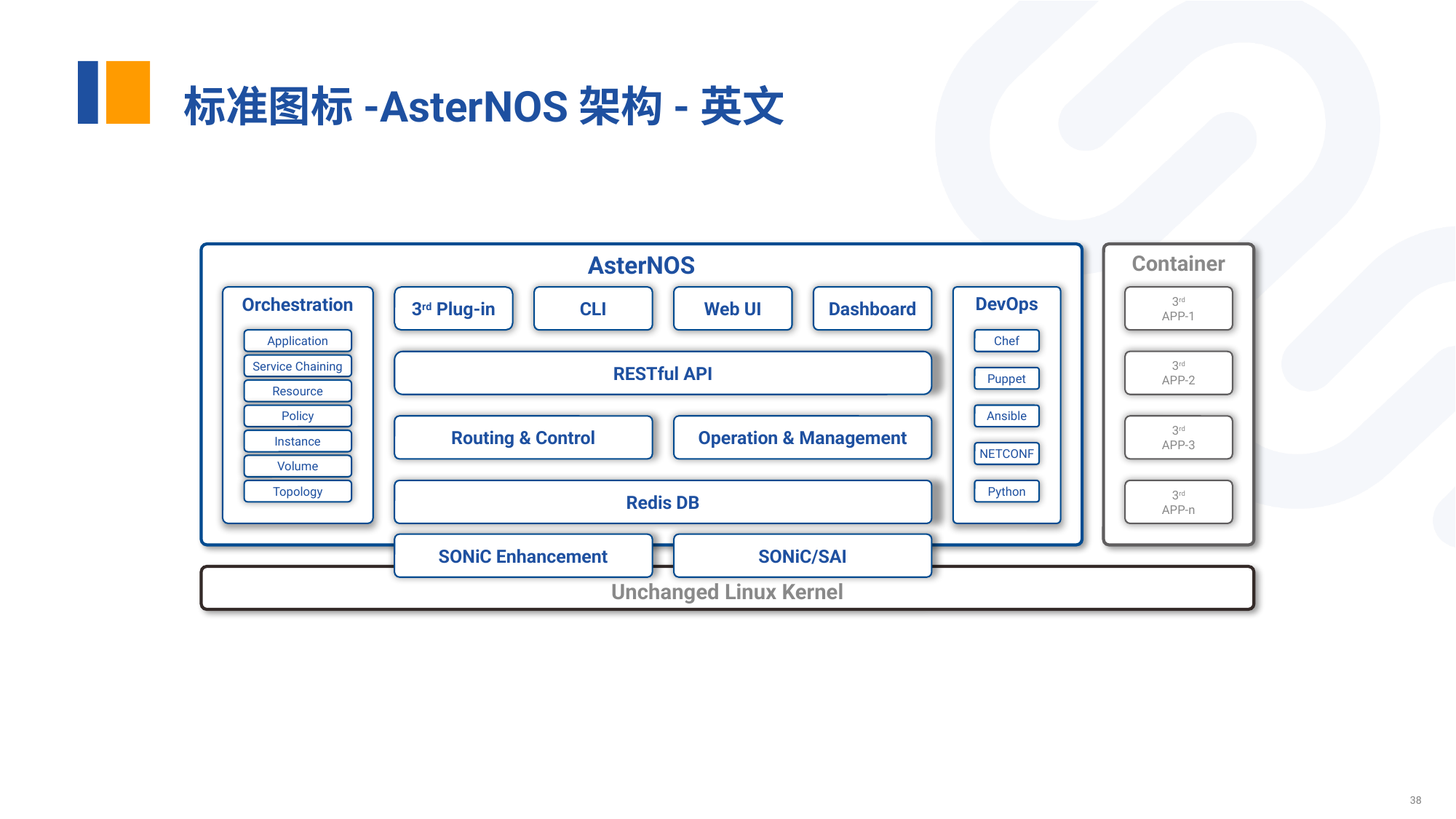

# 标准图标-AsterNOS架构-英文

AsterNOS
Container
Orchestration
3rd Plug-in
CLI
Web UI
Dashboard
DevOps
3rd
APP-1
Application
Chef
RESTful API
3rd
APP-2
Service Chaining
Puppet
Resource
Policy
Ansible
Routing & Control
Operation & Management
3rd
APP-3
Instance
NETCONF
Volume
Topology
Redis DB
Python
3rd
APP-n
SONiC Enhancement
SONiC/SAI
Unchanged Linux Kernel